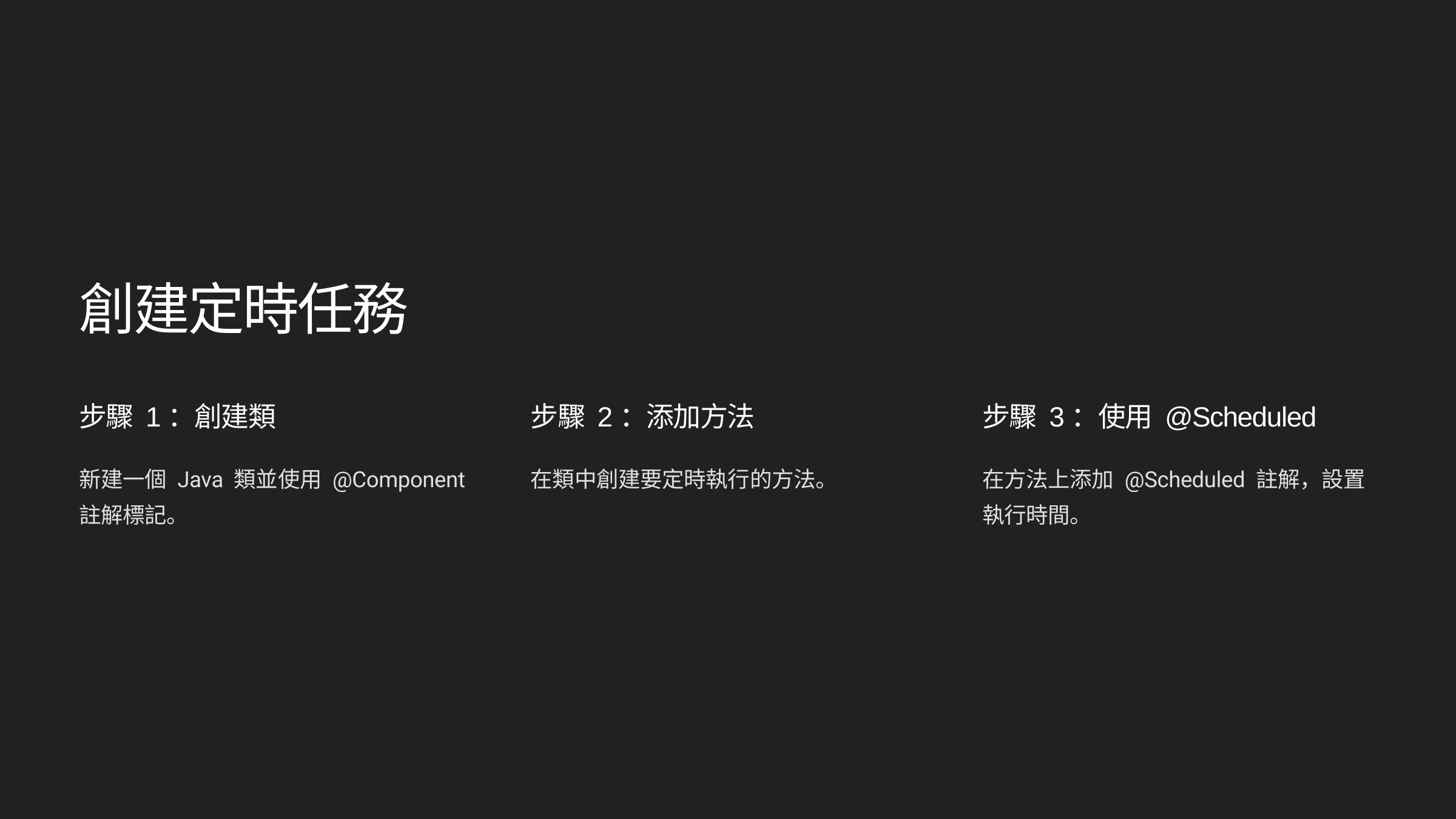

創建定時任務
步驟 1：創建類
步驟 2：添加方法
步驟 3：使用 @Scheduled
新建一個 Java 類並使用 @Component 註解標記。
在類中創建要定時執行的方法。
在方法上添加 @Scheduled 註解，設置執行時間。